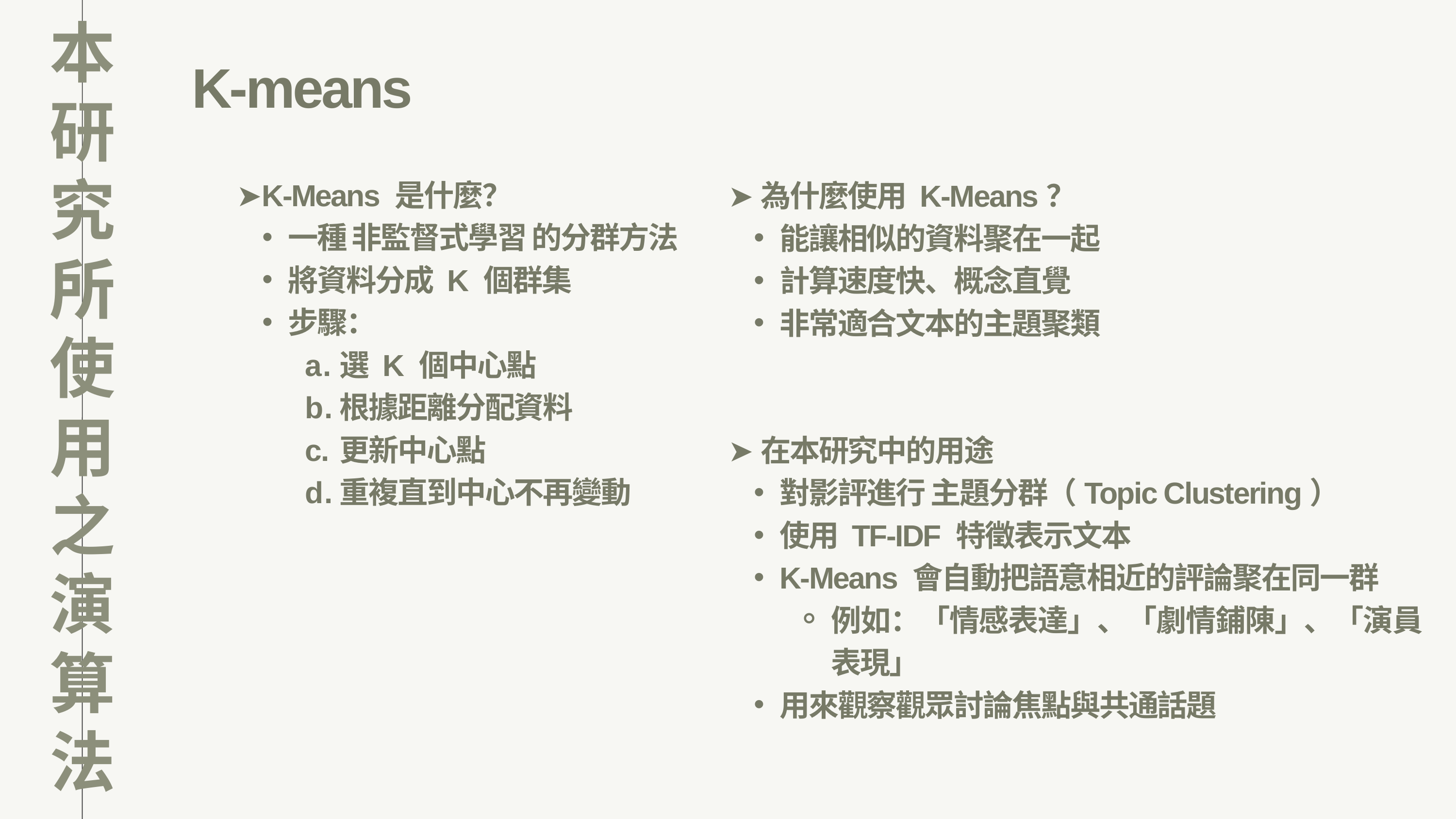

本研究所使用之演算法
K-means
➤K-Means 是什麼？
一種 非監督式學習 的分群方法
將資料分成 K 個群集
步驟：
選 K 個中心點
根據距離分配資料
更新中心點
重複直到中心不再變動
➤為什麼使用 K-Means？
能讓相似的資料聚在一起
計算速度快、概念直覺
非常適合文本的主題聚類

➤在本研究中的用途
對影評進行 主題分群（Topic Clustering）
使用 TF-IDF 特徵表示文本
K-Means 會自動把語意相近的評論聚在同一群
例如：「情感表達」、「劇情鋪陳」、「演員表現」
用來觀察觀眾討論焦點與共通話題